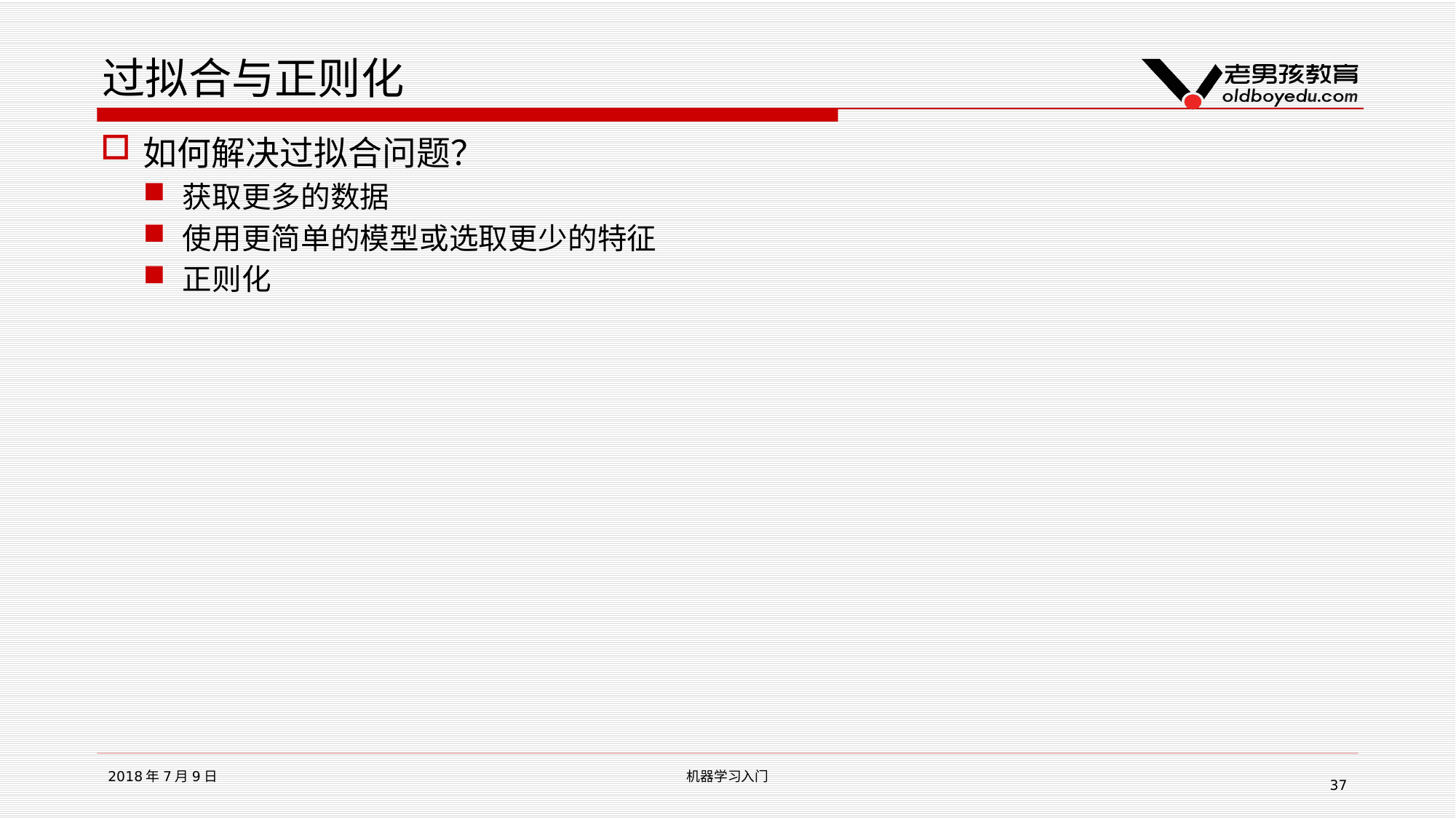

# 过拟合与正则化
如何解决过拟合问题？
获取更多的数据
使用更简单的模型或选取更少的特征
正则化
2018年7月9日
机器学习入门
37